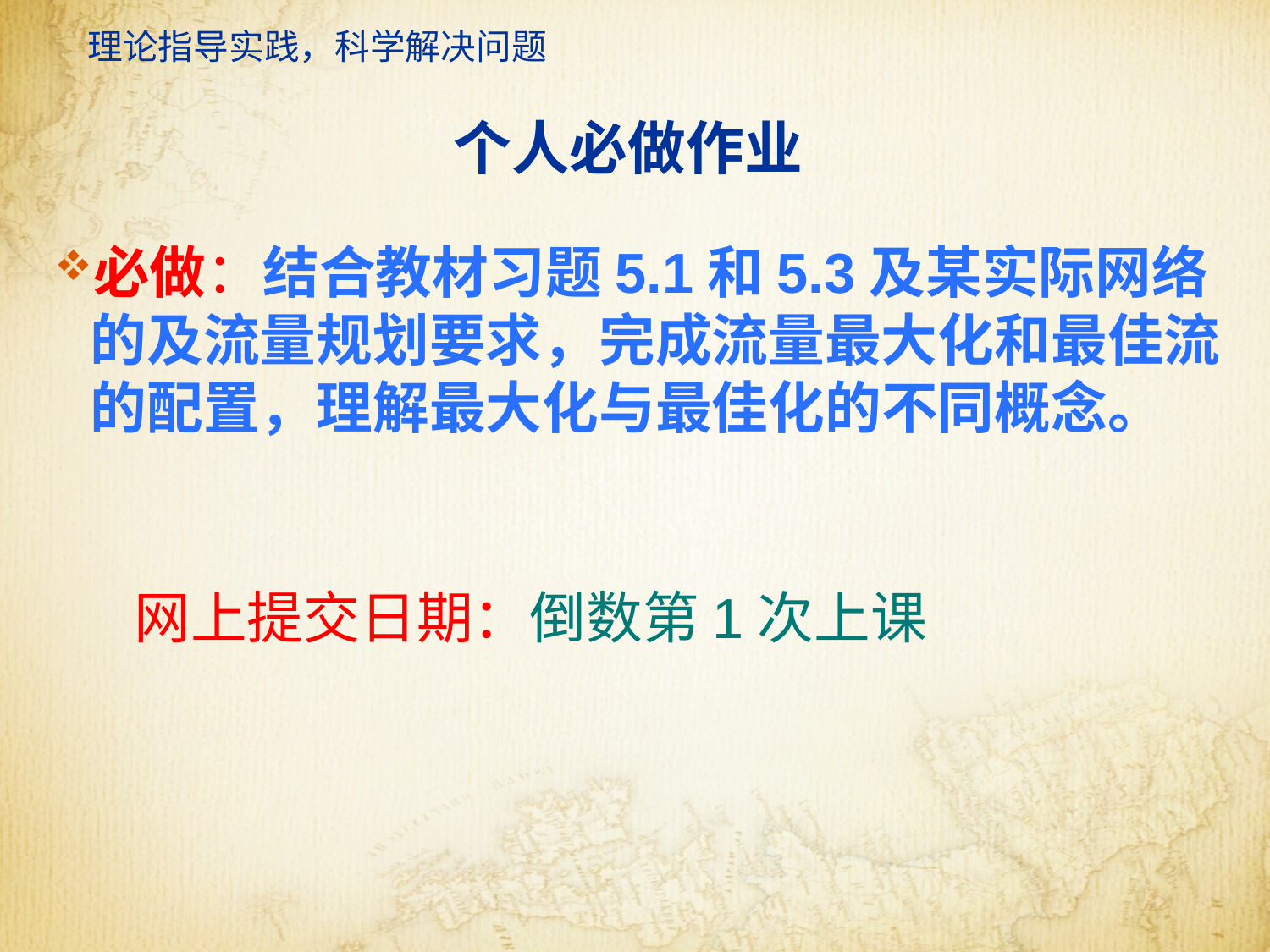

理论指导实践，科学解决问题
# 个人必做作业
必做：结合教材习题5.1和5.3及某实际网络的及流量规划要求，完成流量最大化和最佳流的配置，理解最大化与最佳化的不同概念。
网上提交日期：倒数第1次上课